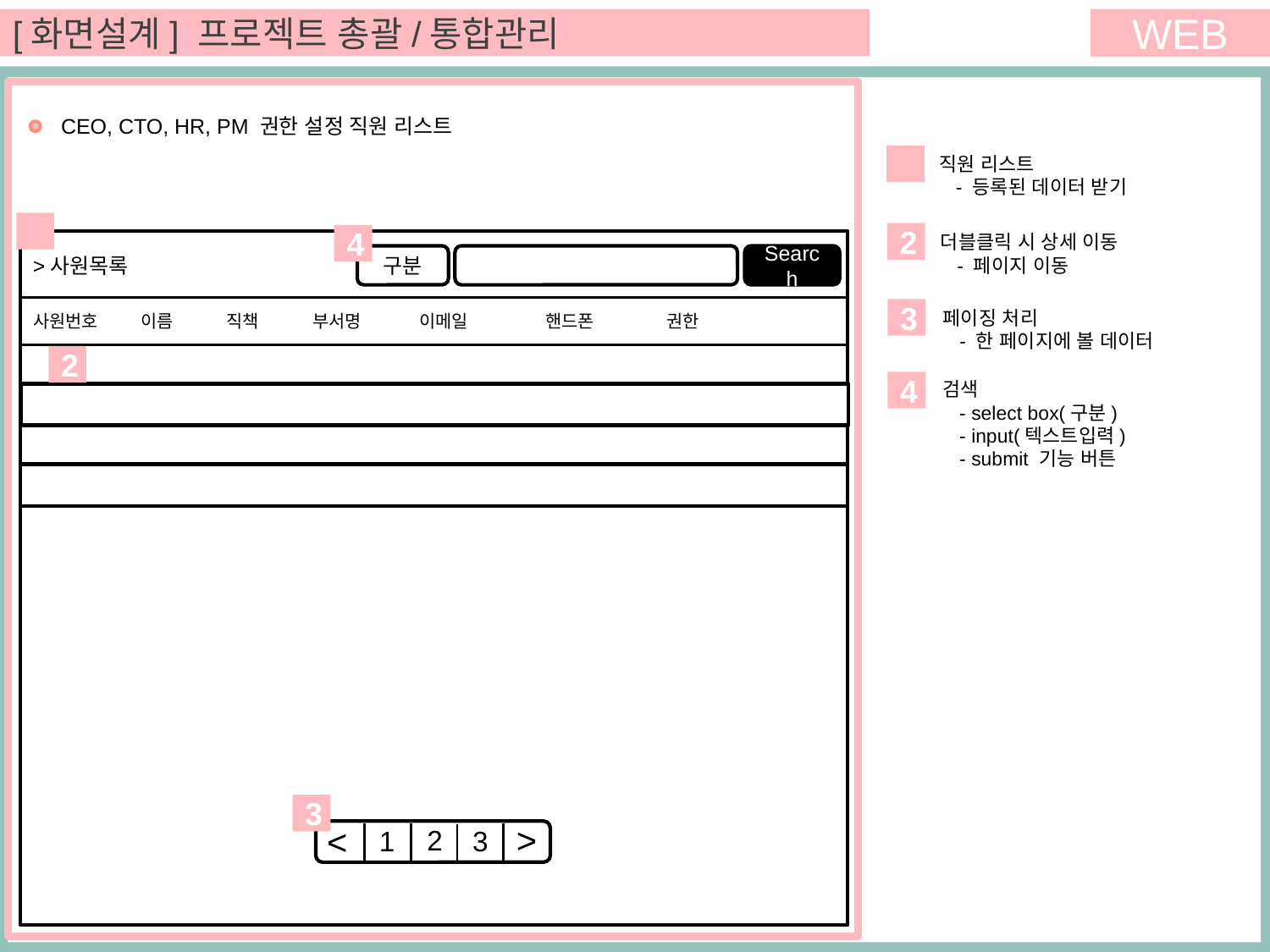

[화면설계] 프로젝트 총괄/통합관리
WEB

 CEO, CTO, HR, PM 권한 설정 직원 리스트

1
직원 리스트
   - 등록된 데이터 받기
1
2
더블클릭 시 상세 이동
   - 페이지 이동
4

구분

Search
>사원목록
3
페이징 처리
   - 한 페이지에 볼 데이터
사원번호         이름           직책           부서명            이메일                핸드폰               권한
2
검색
   - select box(구분)
   - input(텍스트입력)
   - submit 기능 버튼
4

3
>
<
2
3
1